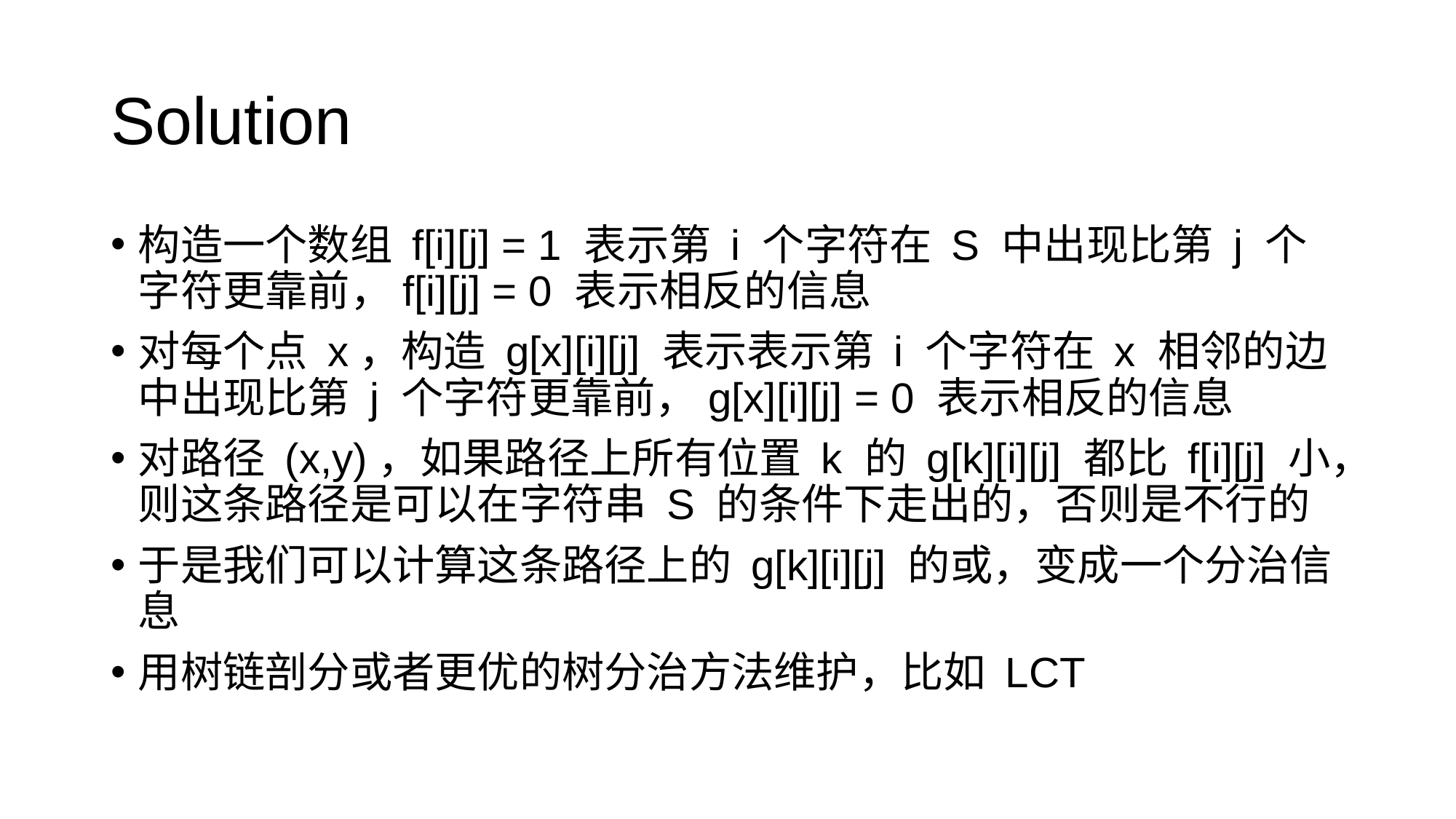

# Solution
构造一个数组 f[i][j] = 1 表示第 i 个字符在 S 中出现比第 j 个字符更靠前，f[i][j] = 0 表示相反的信息
对每个点 x，构造 g[x][i][j] 表示表示第 i 个字符在 x 相邻的边中出现比第 j 个字符更靠前，g[x][i][j] = 0 表示相反的信息
对路径 (x,y)，如果路径上所有位置 k 的 g[k][i][j] 都比 f[i][j] 小，则这条路径是可以在字符串 S 的条件下走出的，否则是不行的
于是我们可以计算这条路径上的 g[k][i][j] 的或，变成一个分治信息
用树链剖分或者更优的树分治方法维护，比如 LCT